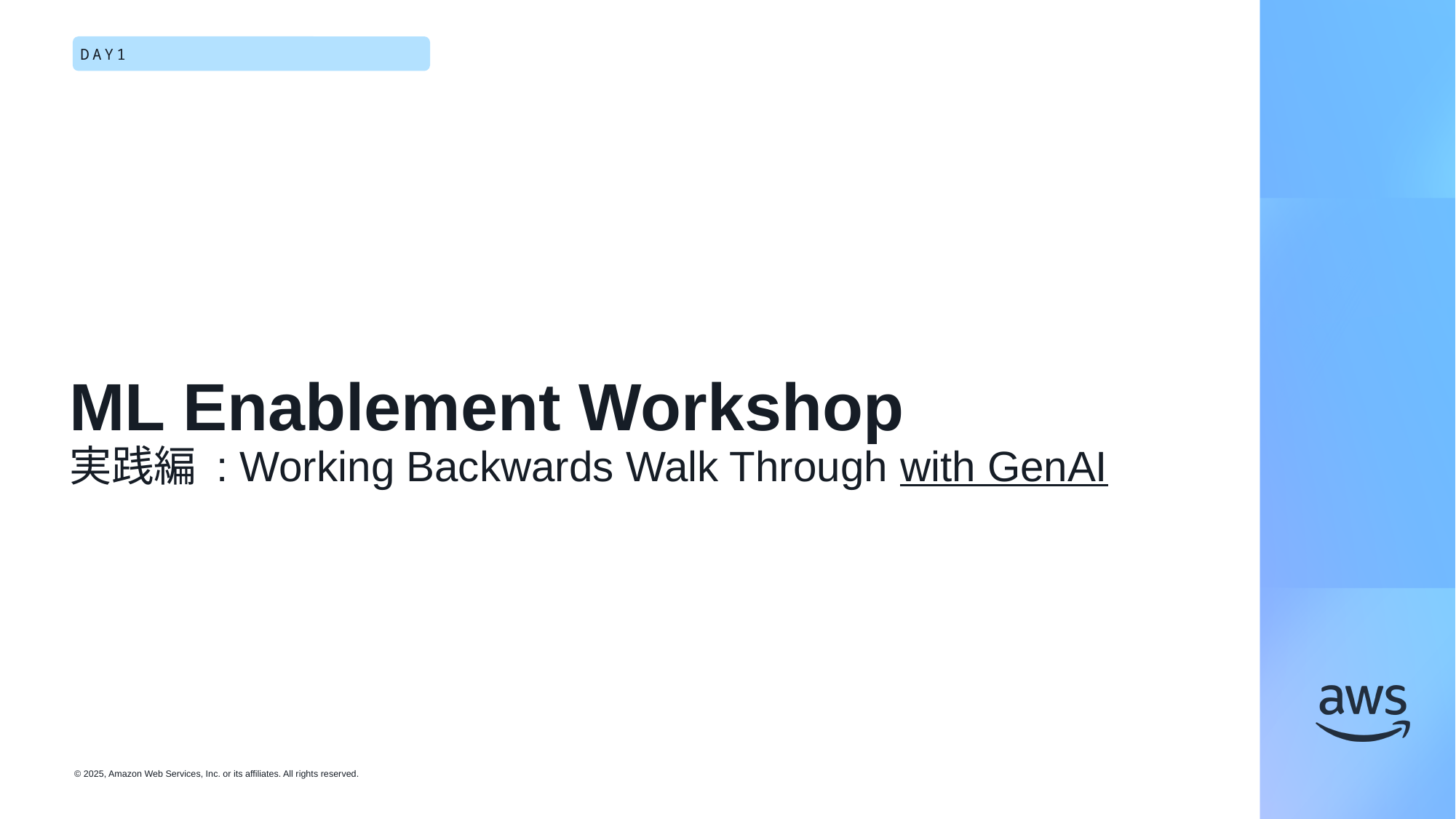

Day1
# ML Enablement Workshop 実践編 : Working Backwards Walk Through with GenAI